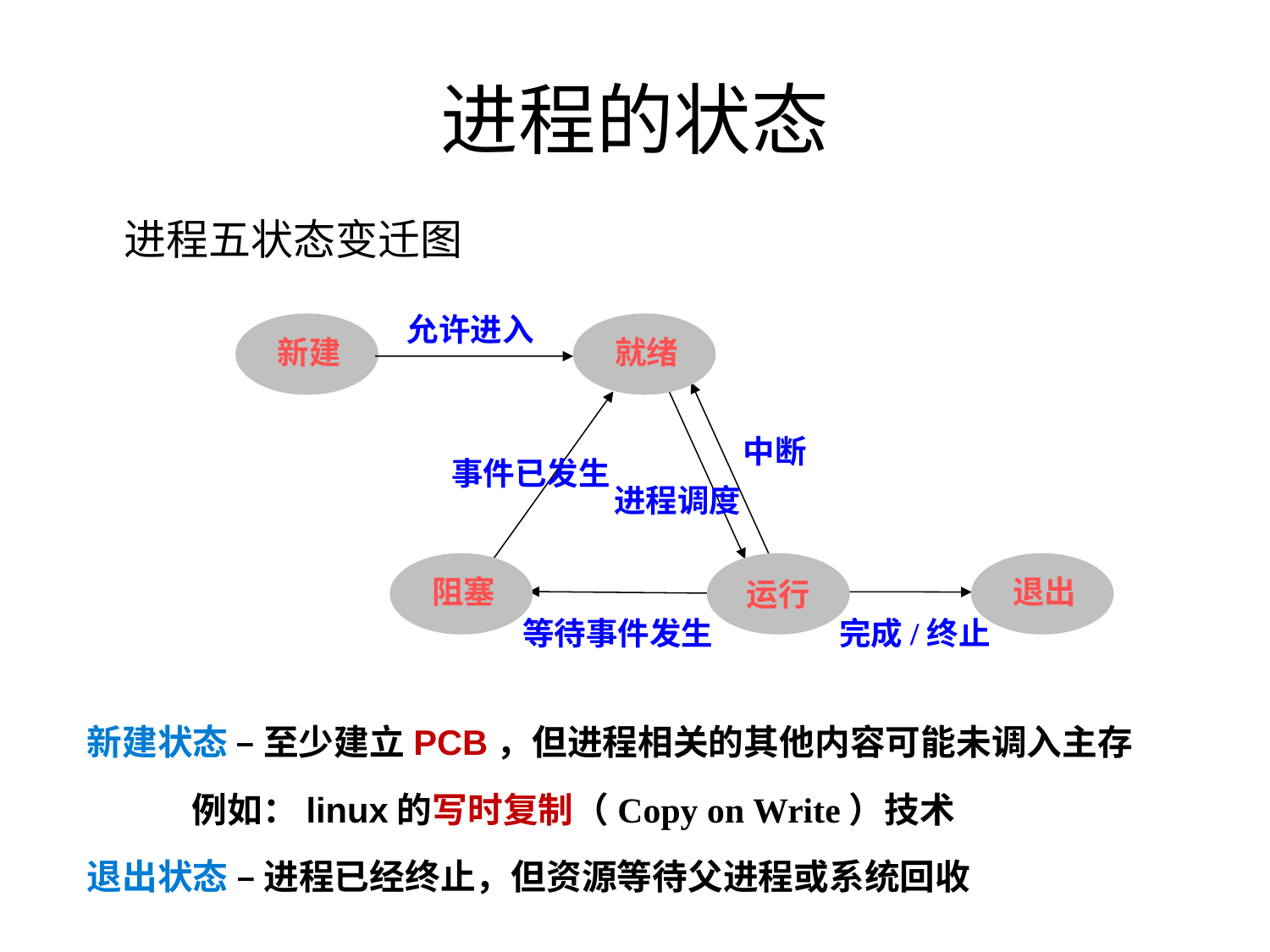

进程的状态
进程五状态变迁图

允许进入

新建
就绪

中断
事件已发生
进程调度

阻塞
退出
运行

等待事件发生
完成/终止
新建状态 – 至少建立PCB，但进程相关的其他内容可能未调入主存
            例如：linux的写时复制（Copy on Write）技术
退出状态 – 进程已经终止，但资源等待父进程或系统回收